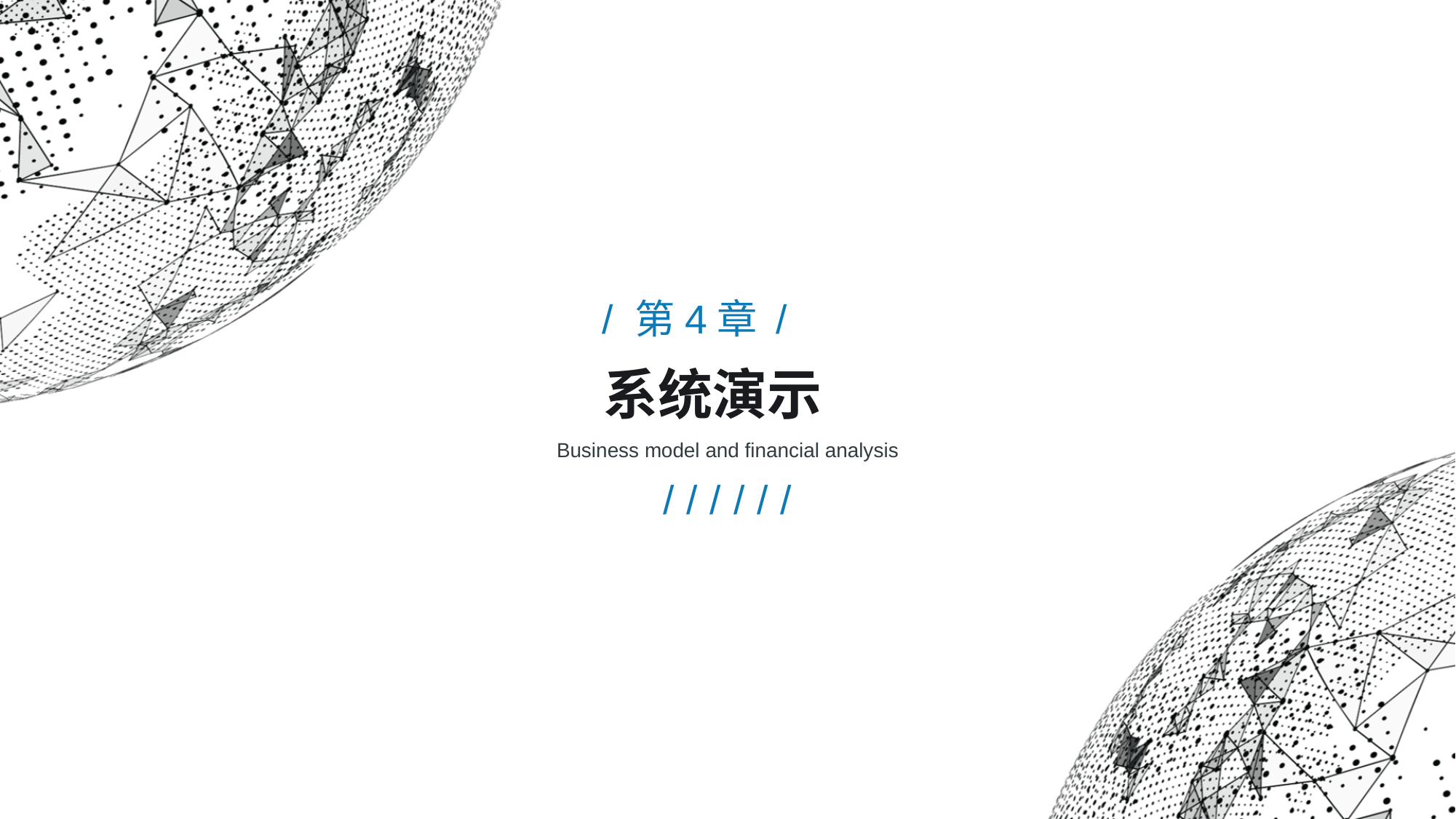

/ 第4章 /
系统演示
Business model and financial analysis
//////